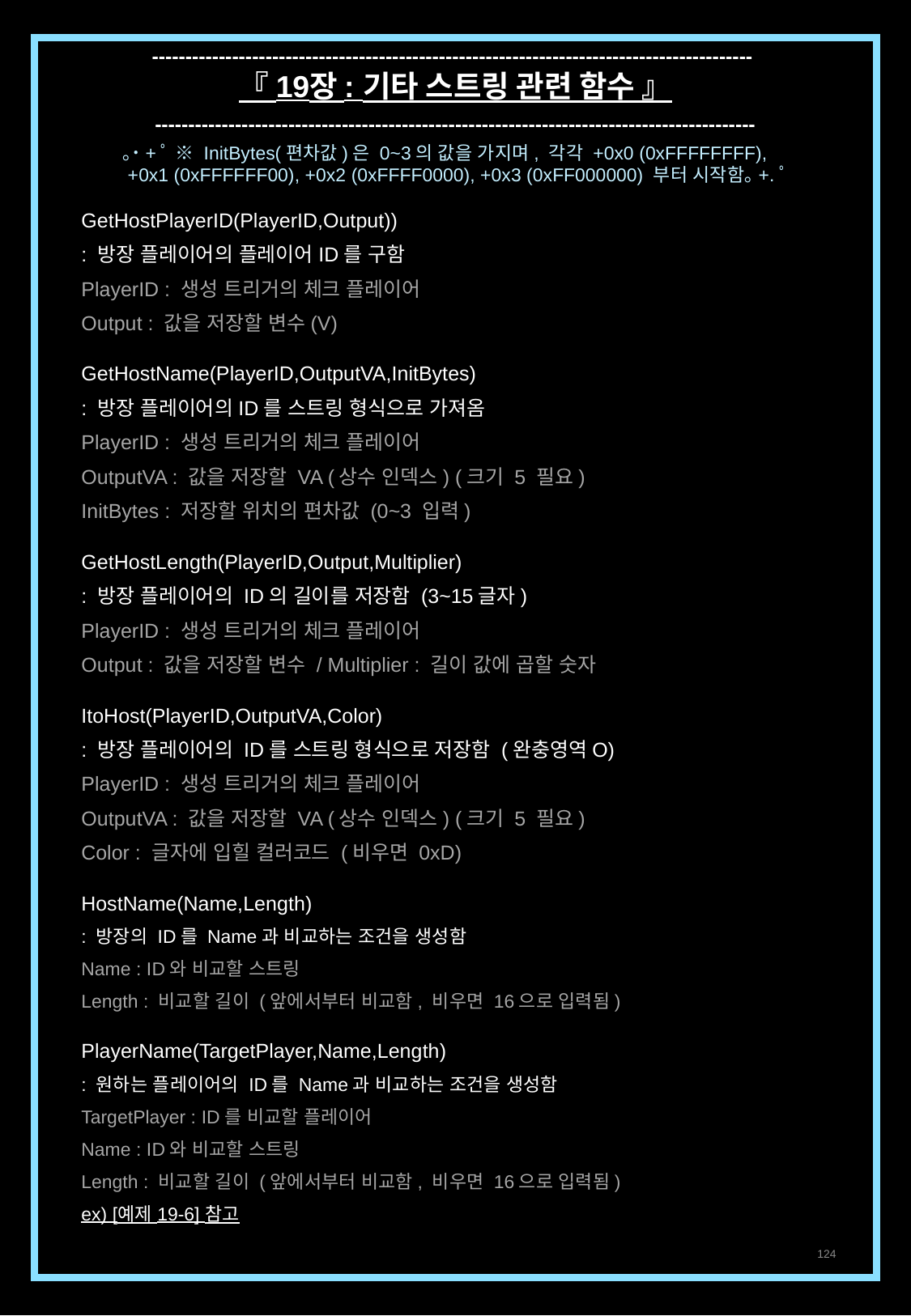

------------------------------------------------------------------------------------------
『 19장 : 기타 스트링 관련 함수 』
------------------------------------------------------------------------------------------

｡˙+ﾟ ※ InitBytes(편차값)은 0~3의 값을 가지며, 각각 +0x0 (0xFFFFFFFF),
 +0x1 (0xFFFFFF00), +0x2 (0xFFFF0000), +0x3 (0xFF000000) 부터 시작함｡+.ﾟ
GetHostPlayerID(PlayerID,Output))
: 방장 플레이어의 플레이어ID를 구함
PlayerID : 생성 트리거의 체크 플레이어
Output : 값을 저장할 변수(V)

GetHostName(PlayerID,OutputVA,InitBytes)
: 방장 플레이어의ID를 스트링 형식으로 가져옴
PlayerID : 생성 트리거의 체크 플레이어
OutputVA : 값을 저장할 VA (상수 인덱스) (크기 5 필요)
InitBytes : 저장할 위치의 편차값 (0~3 입력)

GetHostLength(PlayerID,Output,Multiplier)
: 방장 플레이어의 ID의 길이를 저장함 (3~15글자)
PlayerID : 생성 트리거의 체크 플레이어
Output : 값을 저장할 변수 / Multiplier : 길이 값에 곱할 숫자

ItoHost(PlayerID,OutputVA,Color)
: 방장 플레이어의 ID를 스트링 형식으로 저장함 (완충영역O)
PlayerID : 생성 트리거의 체크 플레이어
OutputVA : 값을 저장할 VA (상수 인덱스) (크기 5 필요)
Color : 글자에 입힐 컬러코드 (비우면 0xD)

HostName(Name,Length)
: 방장의 ID를 Name과 비교하는 조건을 생성함
Name : ID와 비교할 스트링
Length : 비교할 길이 (앞에서부터 비교함, 비우면 16으로 입력됨)

PlayerName(TargetPlayer,Name,Length)
: 원하는 플레이어의 ID를 Name과 비교하는 조건을 생성함
TargetPlayer : ID를 비교할 플레이어
Name : ID와 비교할 스트링
Length : 비교할 길이 (앞에서부터 비교함, 비우면 16으로 입력됨)
ex) [예제 19-6] 참고
124